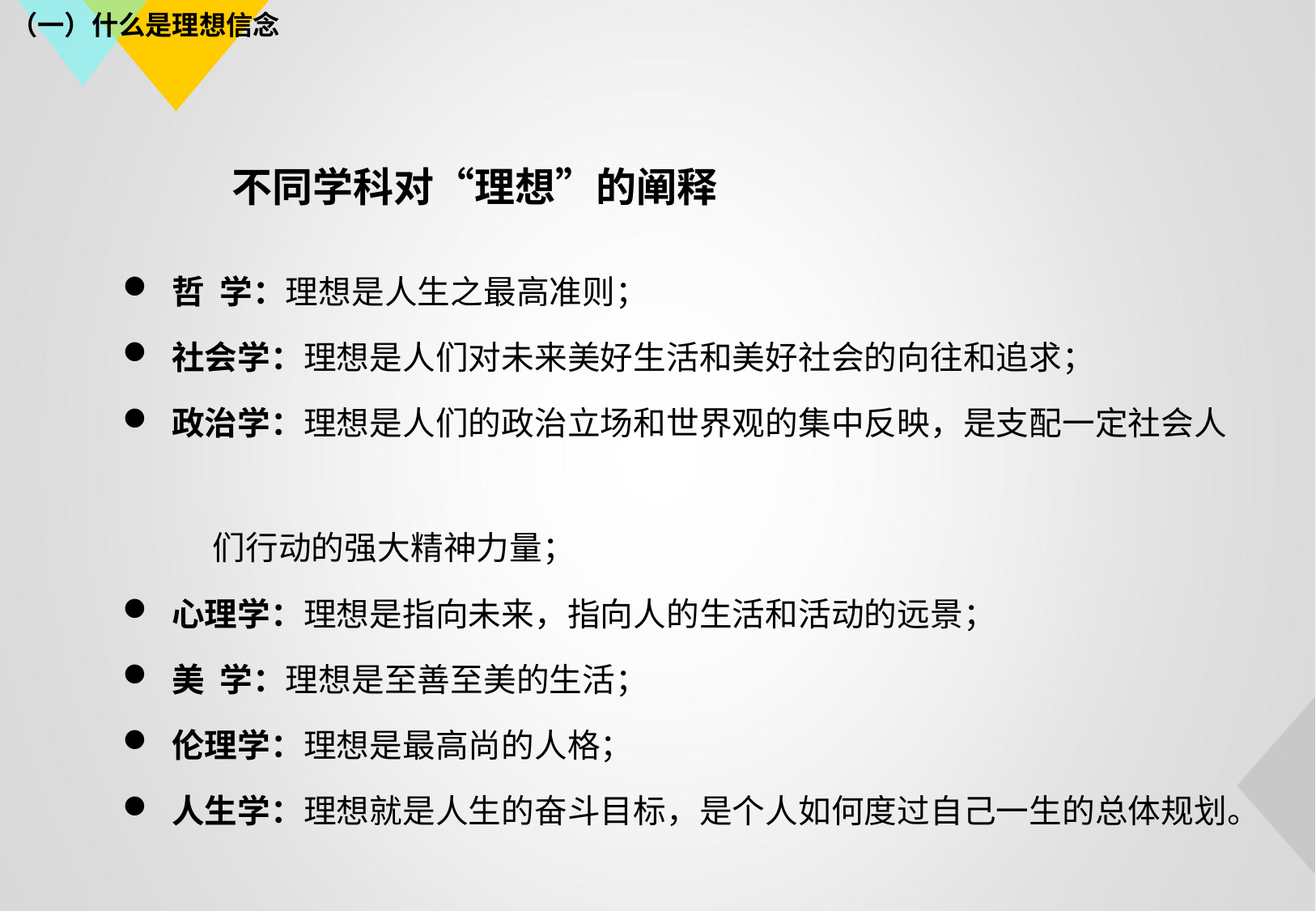

（一）什么是理想信念
# 不同学科对“理想”的阐释
哲  学：理想是人生之最高准则；
社会学：理想是人们对未来美好生活和美好社会的向往和追求；
政治学：理想是人们的政治立场和世界观的集中反映，是支配一定社会人
           们行动的强大精神力量；
心理学：理想是指向未来，指向人的生活和活动的远景；
美  学：理想是至善至美的生活；
伦理学：理想是最高尚的人格；
人生学：理想就是人生的奋斗目标，是个人如何度过自己一生的总体规划。